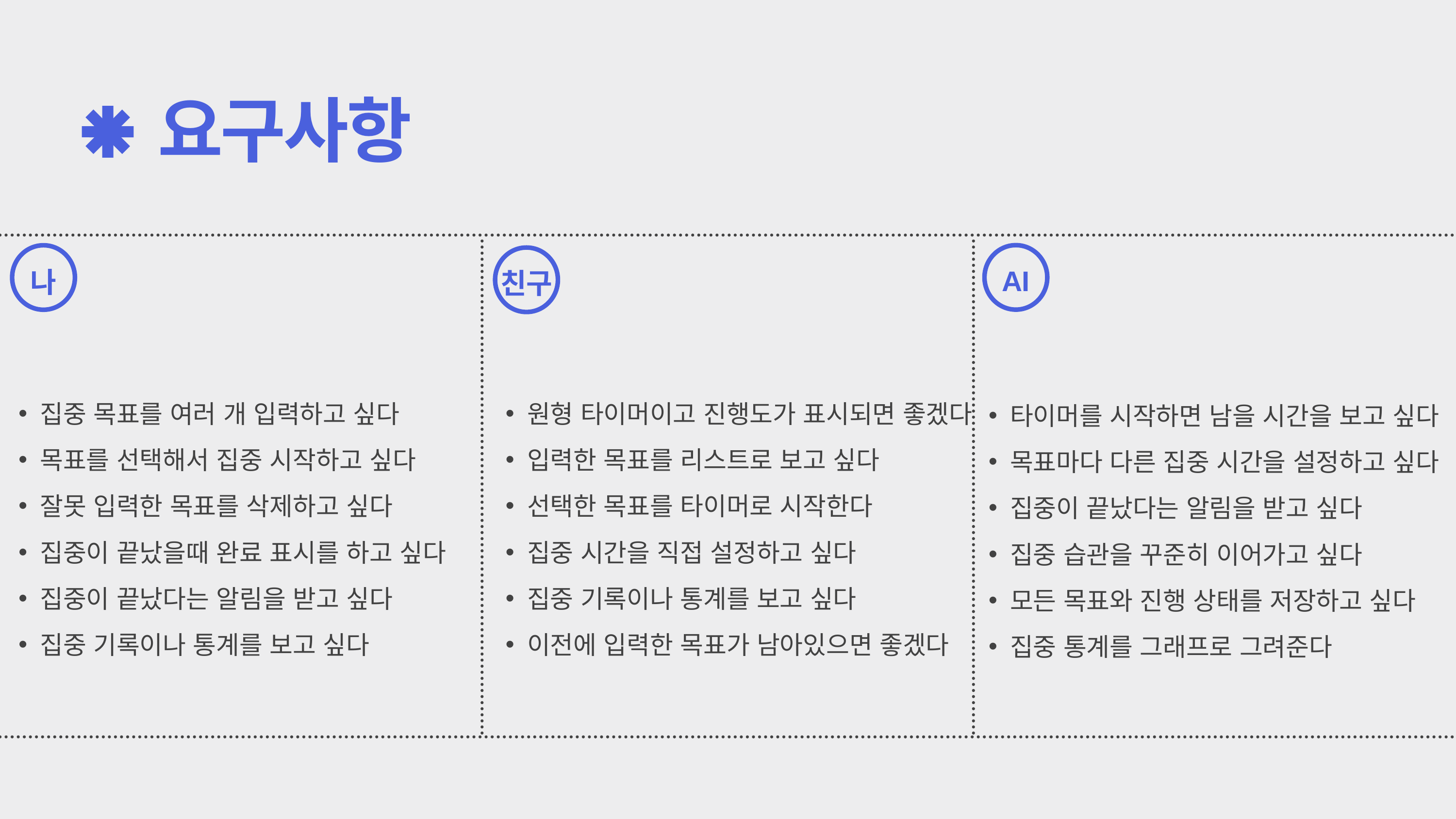

요구사항

AI
나
친구
원형 타이머이고 진행도가 표시되면 좋겠다
입력한 목표를 리스트로 보고 싶다
선택한 목표를 타이머로 시작한다
집중 시간을 직접 설정하고 싶다
집중 기록이나 통계를 보고 싶다
이전에 입력한 목표가 남아있으면 좋겠다
집중 목표를 여러 개 입력하고 싶다
목표를 선택해서 집중 시작하고 싶다
잘못 입력한 목표를 삭제하고 싶다
집중이 끝났을때 완료 표시를 하고 싶다
집중이 끝났다는 알림을 받고 싶다
집중 기록이나 통계를 보고 싶다
타이머를 시작하면 남을 시간을 보고 싶다
목표마다 다른 집중 시간을 설정하고 싶다
집중이 끝났다는 알림을 받고 싶다
집중 습관을 꾸준히 이어가고 싶다
모든 목표와 진행 상태를 저장하고 싶다
집중 통계를 그래프로 그려준다